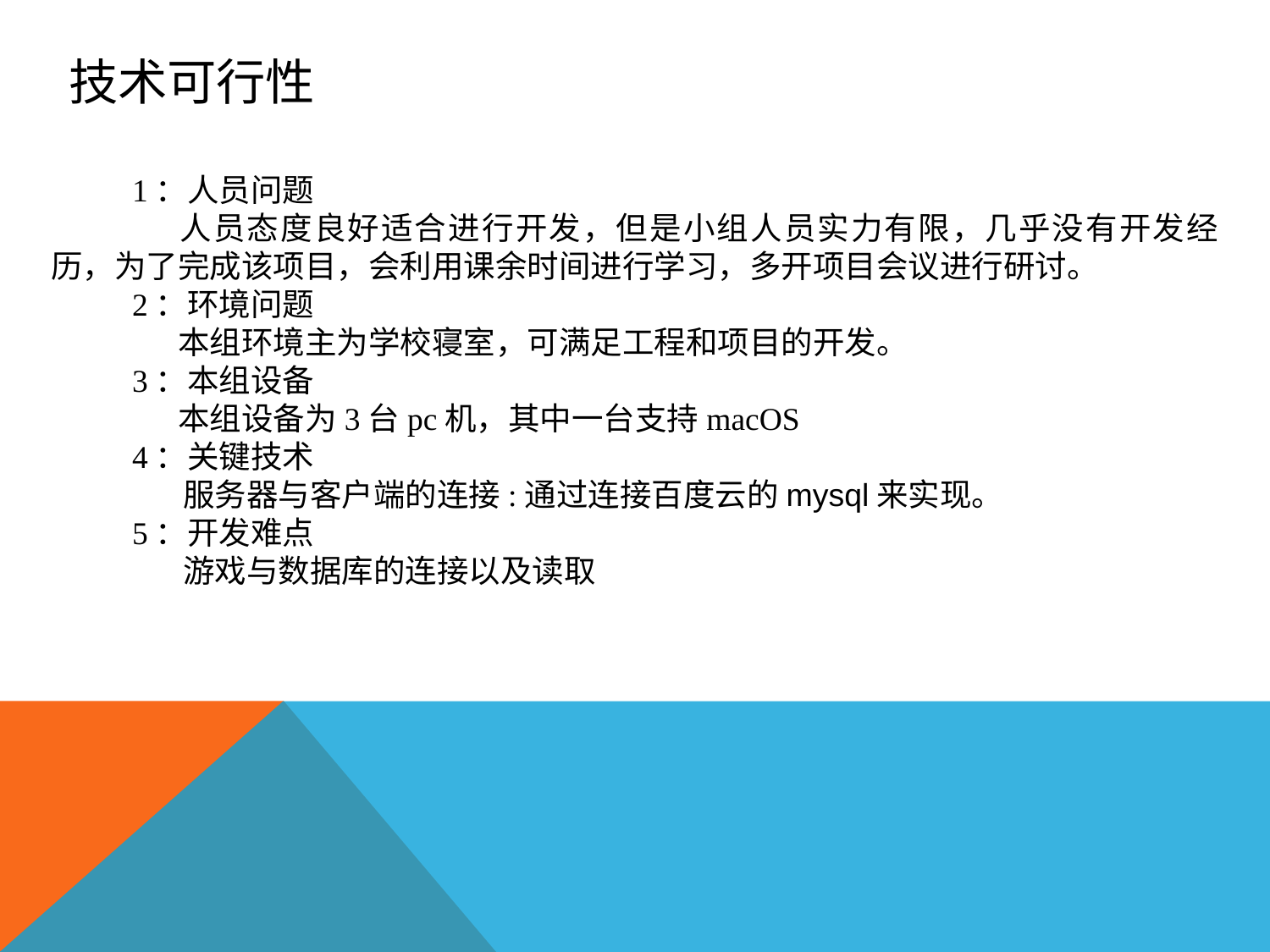

技术可行性

1：人员问题
	人员态度良好适合进行开发，但是小组人员实力有限，几乎没有开发经历，为了完成该项目，会利用课余时间进行学习，多开项目会议进行研讨。
2：环境问题
	本组环境主为学校寝室，可满足工程和项目的开发。
3：本组设备
	本组设备为3台pc机，其中一台支持macOS
4：关键技术
      服务器与客户端的连接:通过连接百度云的mysql来实现。
5：开发难点
      游戏与数据库的连接以及读取